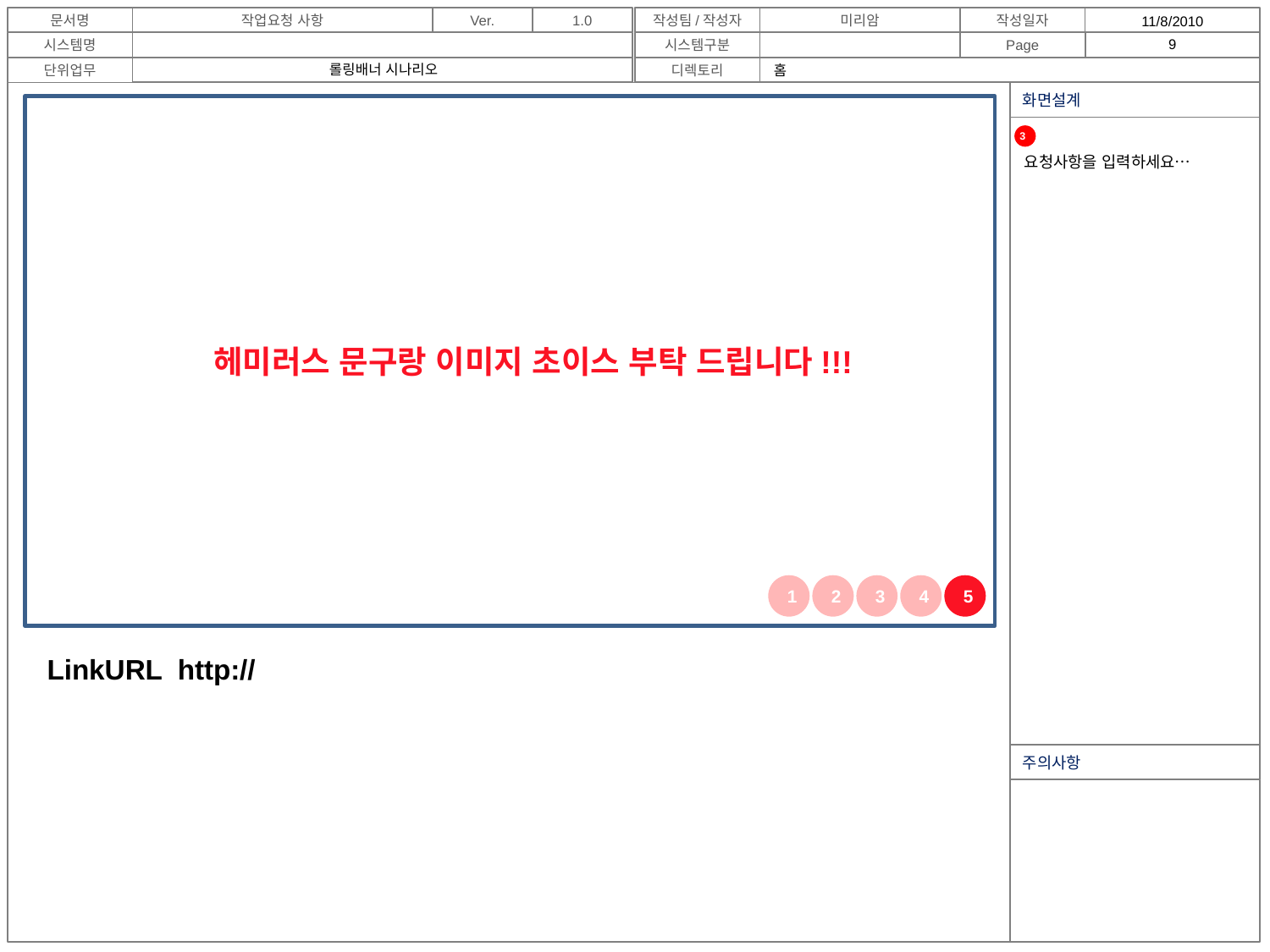

롤링배너 시나리오
홈

3
요청사항을 입력하세요…

헤미러스 문구랑 이미지 초이스 부탁 드립니다!!!
1
2
3
4
5
LinkURL  http://